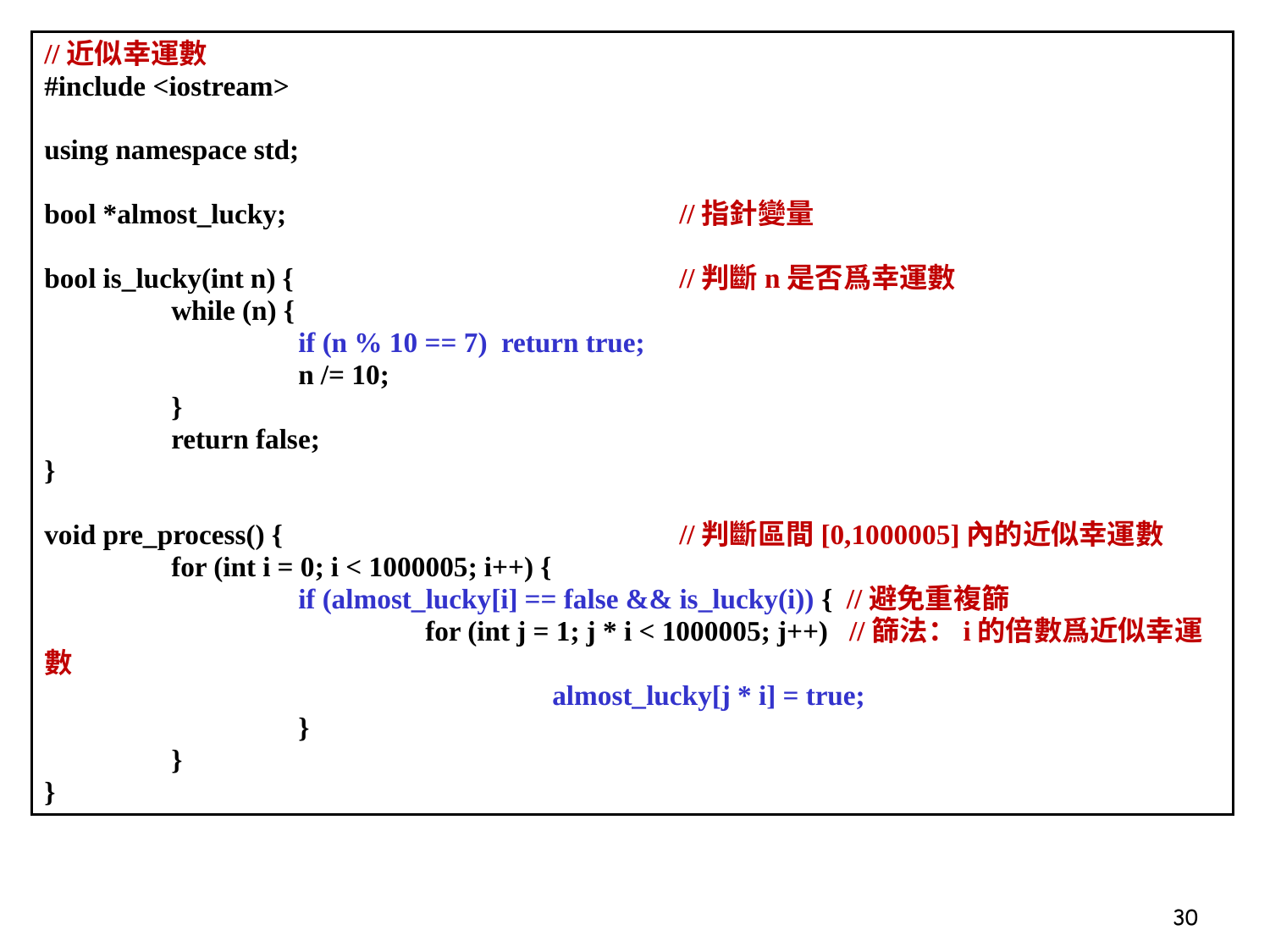

//近似幸運數
#include <iostream>

using namespace std;

bool *almost_lucky;				//指針變量

bool is_lucky(int n) {				//判斷n是否爲幸運數
	while (n) {
		if (n % 10 == 7)  return true;
		n /= 10;
	}
	return false;
}

void pre_process() {				//判斷區間[0,1000005]內的近似幸運數
	for (int i = 0; i < 1000005; i++) {
		if (almost_lucky[i] == false && is_lucky(i)) {  //避免重複篩
			for (int j = 1; j * i < 1000005; j++)   //篩法：i的倍數爲近似幸運數
				almost_lucky[j * i] = true;
		}
	}
}